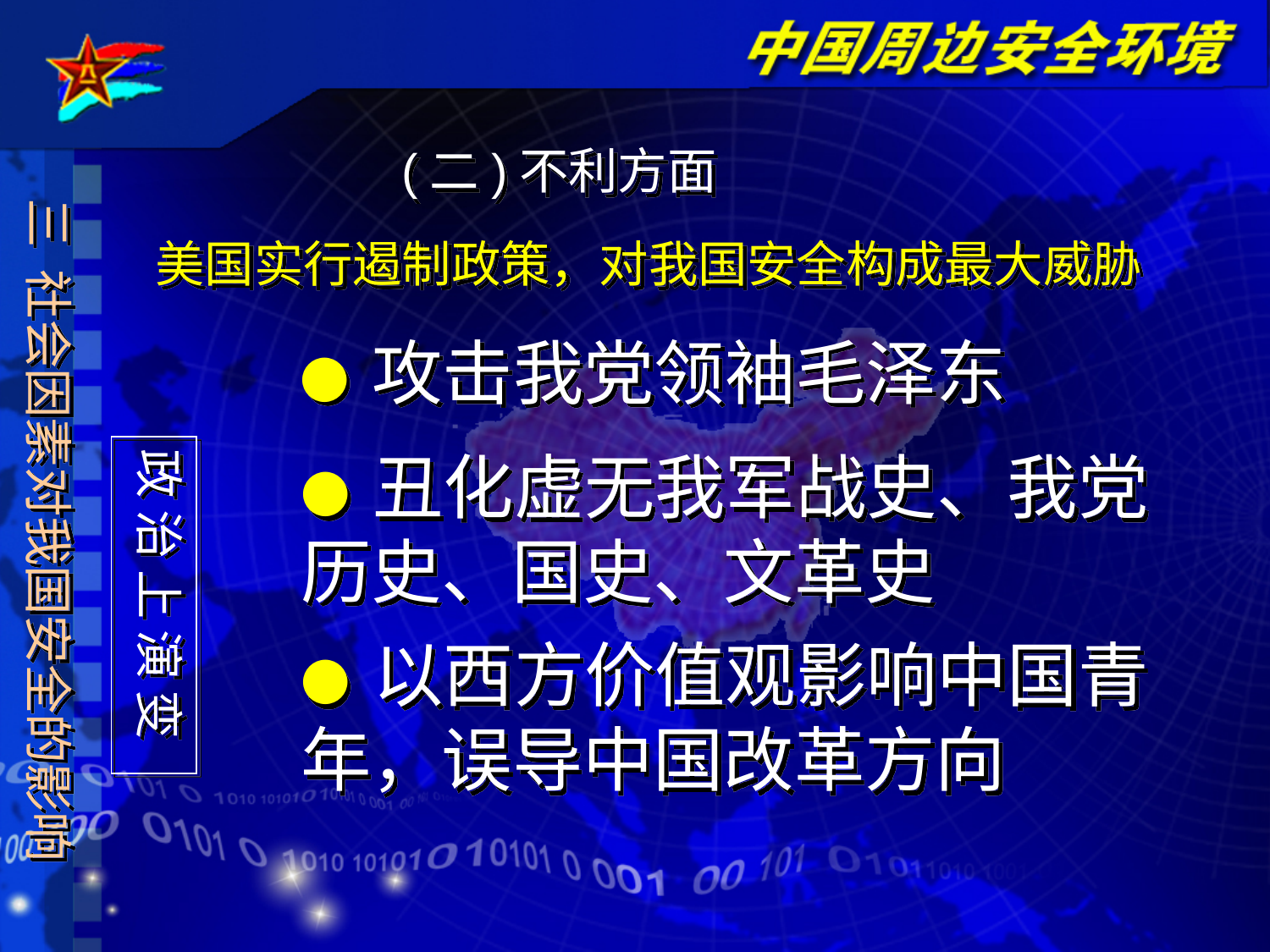

(二)不利方面
三  社会因素对我国安全的影响
美国实行遏制政策，对我国安全构成最大威胁

● 攻击我党领袖毛泽东

政 治 上 演 变
● 丑化虚无我军战史、我党
历史、国史、文革史

● 以西方价值观影响中国青
年，误导中国改革方向